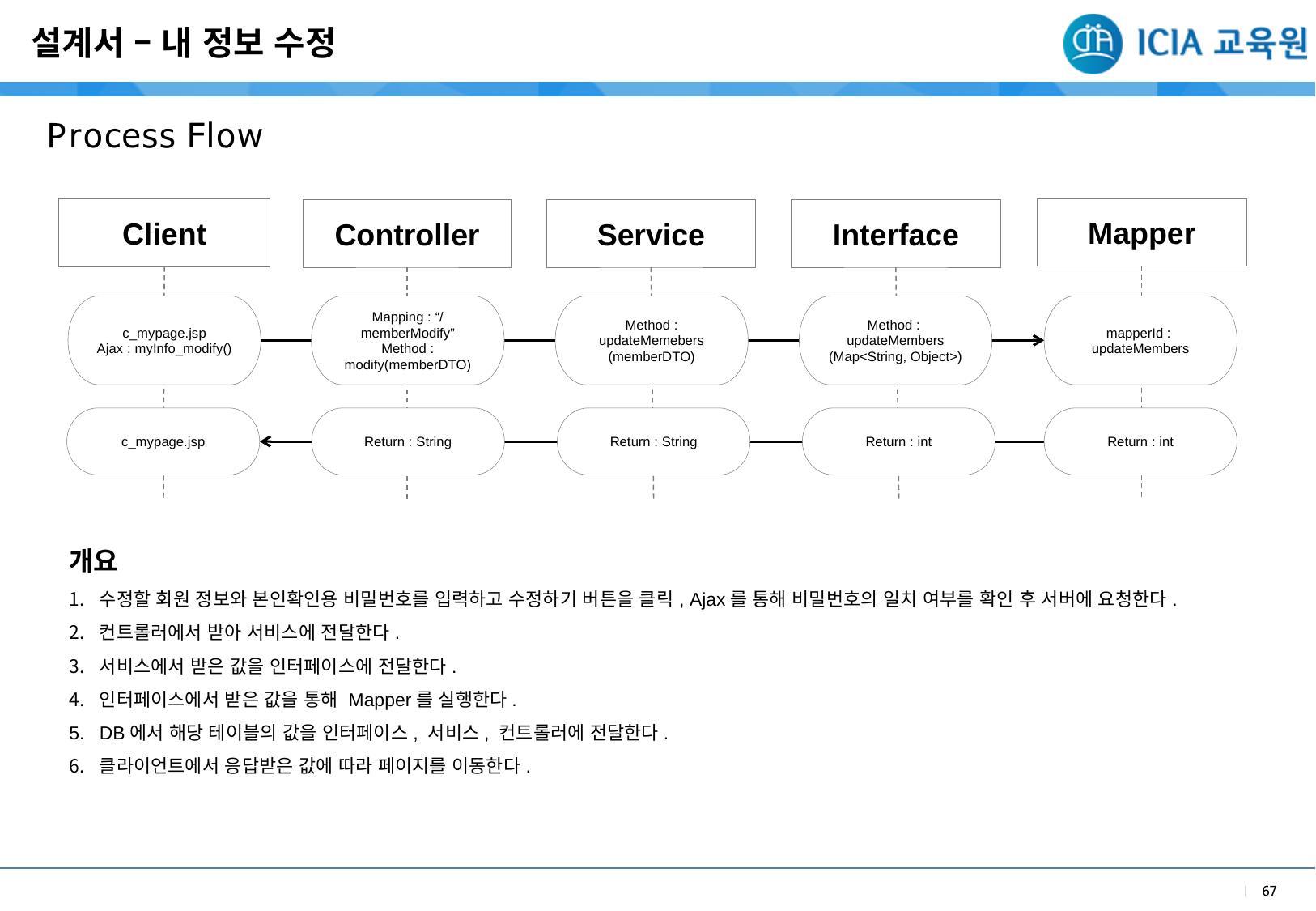

설계서 – 내 정보 수정
Process Flow
Client
Mapper
Controller
Service
Interface
Method : updateMemebers
(memberDTO)
Method :
updateMembers
(Map<String, Object>)
mapperId :
updateMembers
c_mypage.jsp
Ajax : myInfo_modify()
Mapping : “/memberModify”
Method : modify(memberDTO)
c_mypage.jsp
Return : String
Return : String
Return : int
Return : int
개요
수정할 회원 정보와 본인확인용 비밀번호를 입력하고 수정하기 버튼을 클릭, Ajax를 통해 비밀번호의 일치 여부를 확인 후 서버에 요청한다.
컨트롤러에서 받아 서비스에 전달한다.
서비스에서 받은 값을 인터페이스에 전달한다.
인터페이스에서 받은 값을 통해 Mapper를 실행한다.
DB에서 해당 테이블의 값을 인터페이스, 서비스, 컨트롤러에 전달한다.
클라이언트에서 응답받은 값에 따라 페이지를 이동한다.